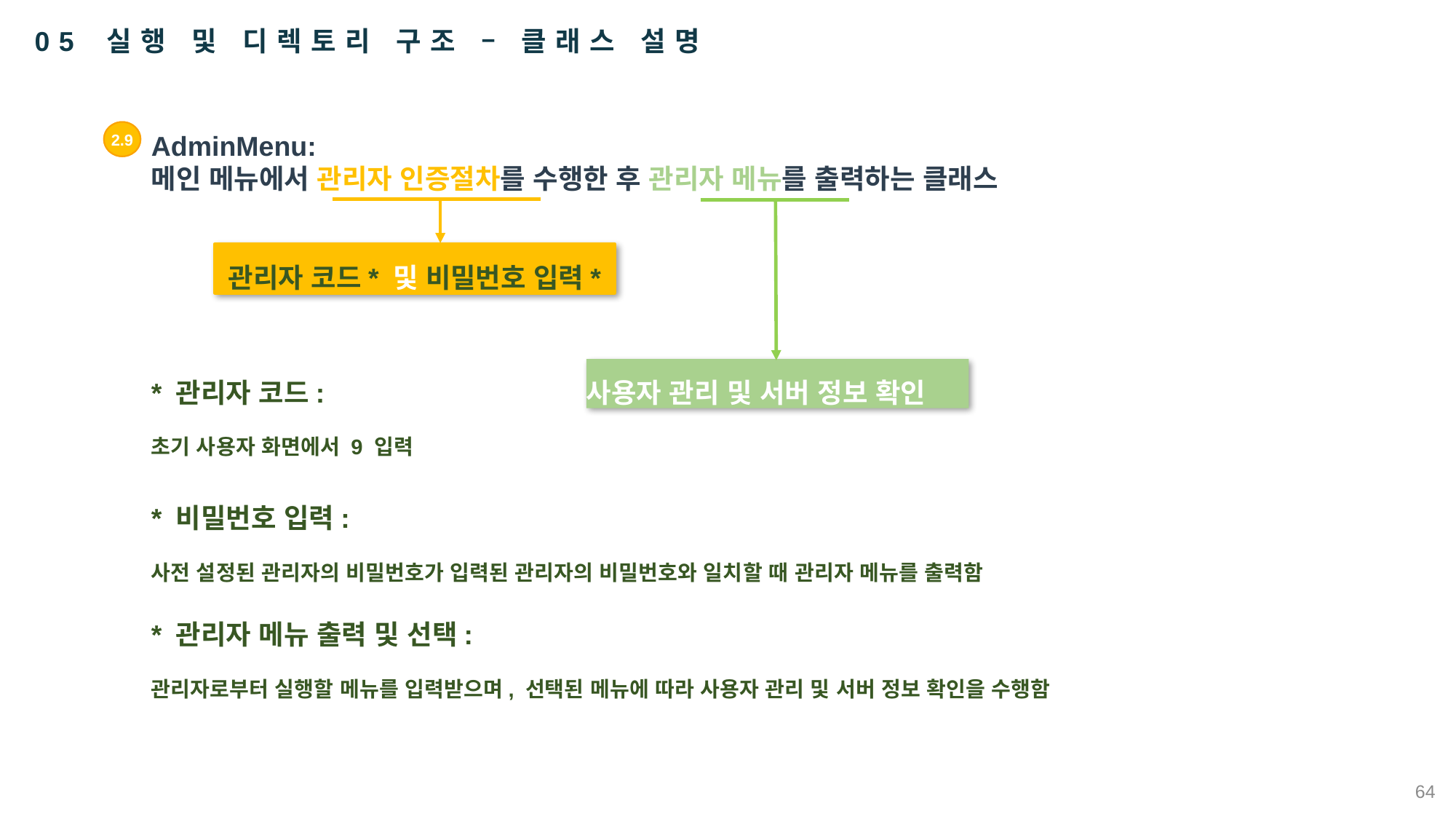

05 실행 및 디렉토리 구조 – 클래스 설명
AdminMenu:
메인 메뉴에서 관리자 인증절차를 수행한 후 관리자 메뉴를 출력하는 클래스
2.9
2.9
관리자 코드* 및 비밀번호 입력*
* 관리자 코드:
초기 사용자 화면에서 9 입력

* 비밀번호 입력:
사전 설정된 관리자의 비밀번호가 입력된 관리자의 비밀번호와 일치할 때 관리자 메뉴를 출력함
* 관리자 메뉴 출력 및 선택:
관리자로부터 실행할 메뉴를 입력받으며, 선택된 메뉴에 따라 사용자 관리 및 서버 정보 확인을 수행함

사용자 관리 및 서버 정보 확인
64